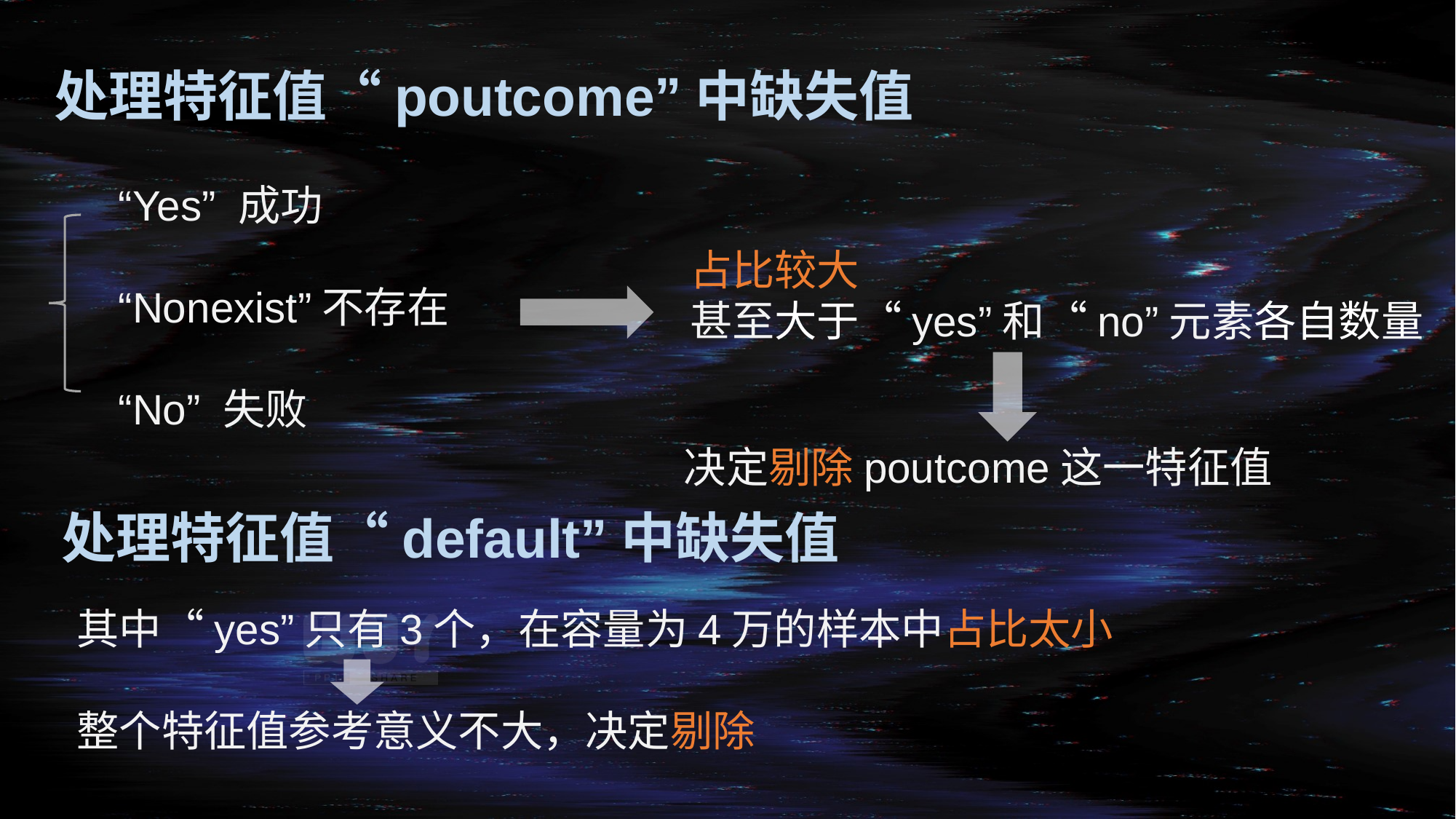

处理特征值“poutcome”中缺失值
“Yes” 成功

“Nonexist”不存在

“No” 失败

占比较大
甚至大于“yes”和“no”元素各自数量

决定剔除poutcome这一特征值
处理特征值“default”中缺失值
其中“yes”只有3个，在容量为4万的样本中占比太小

整个特征值参考意义不大，决定剔除